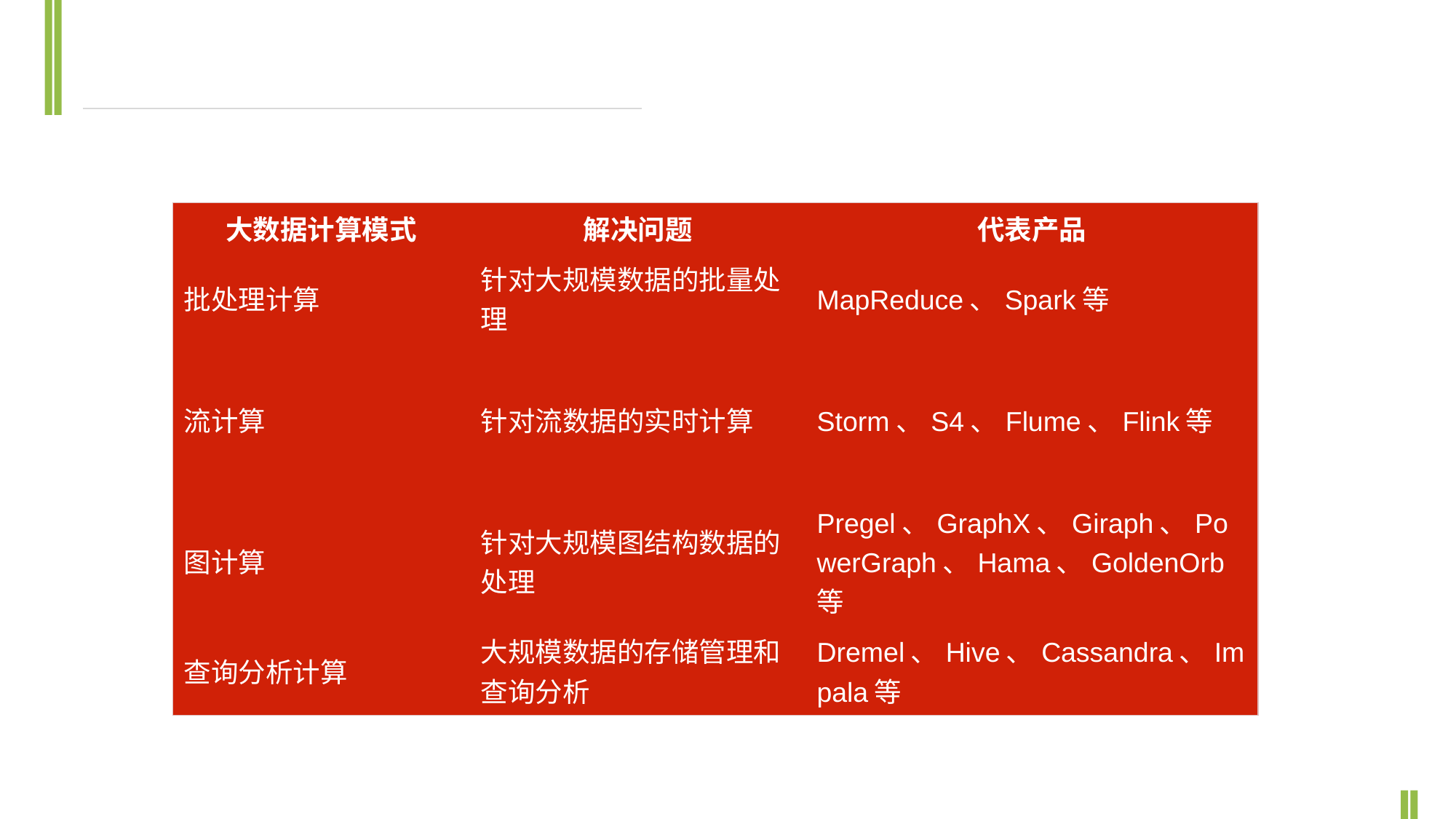

| 大数据计算模式 | 解决问题 | 代表产品 |
| --- | --- | --- |
| 批处理计算 | 针对大规模数据的批量处理 | MapReduce、Spark等 |
| 流计算 | 针对流数据的实时计算 | Storm、S4、Flume、Flink等 |
| 图计算 | 针对大规模图结构数据的处理 | Pregel、GraphX、Giraph、PowerGraph、Hama、GoldenOrb等 |
| 查询分析计算 | 大规模数据的存储管理和查询分析 | Dremel、Hive、Cassandra、Impala等 |